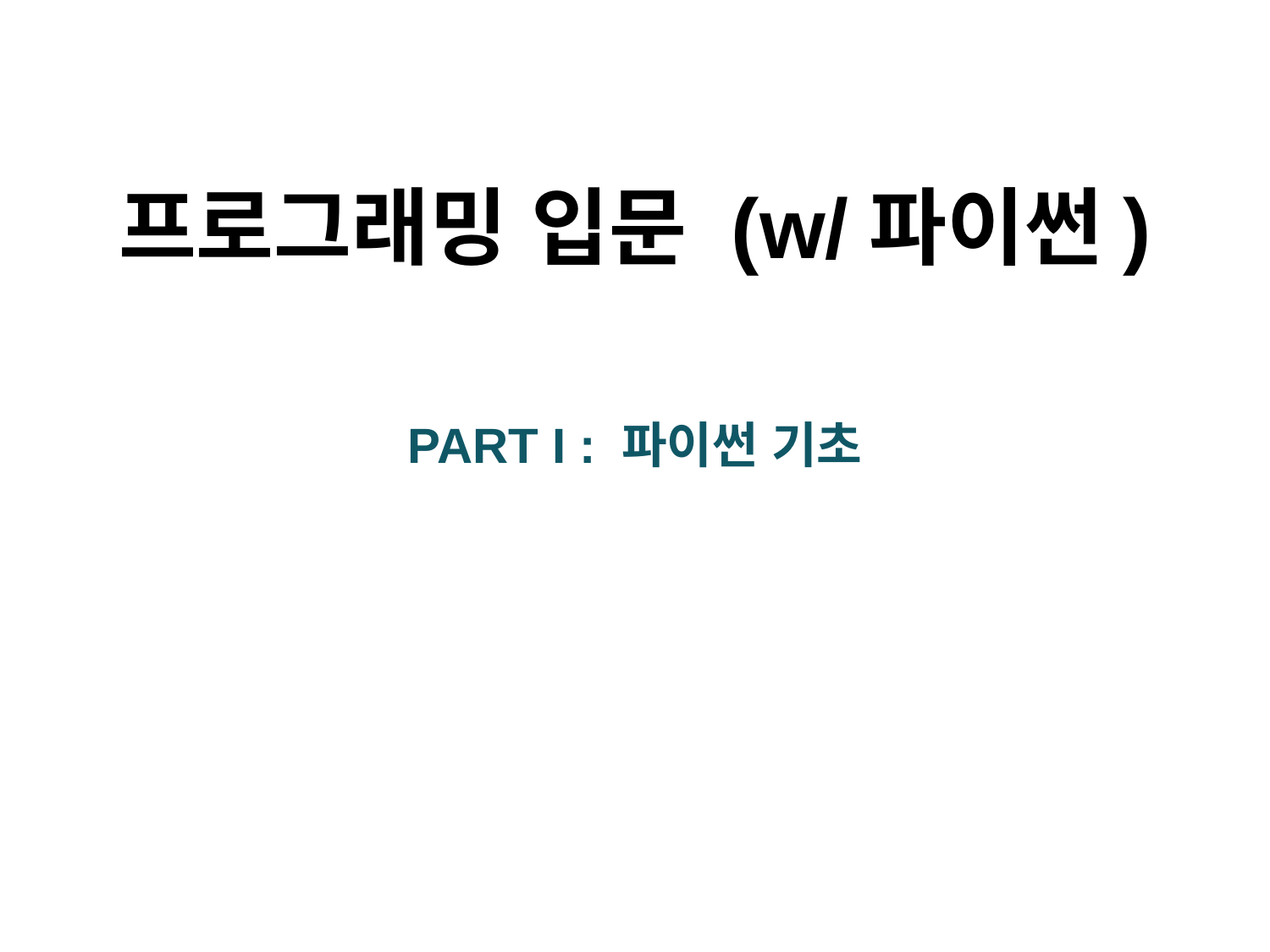

프로그래밍 입문 (w/파이썬)
PART I : 파이썬 기초